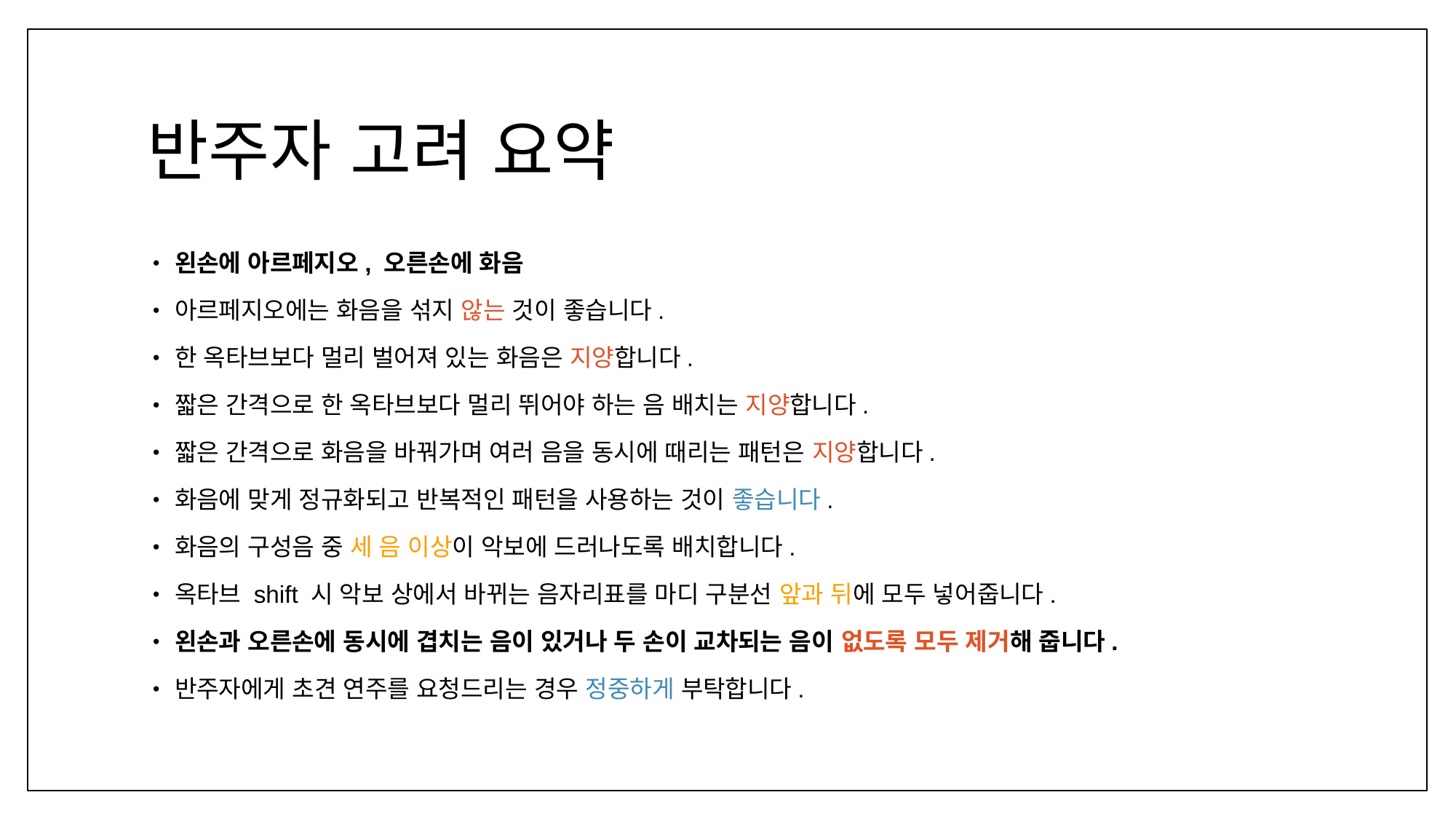

# 반주자 고려 요약
왼손에 아르페지오, 오른손에 화음
아르페지오에는 화음을 섞지 않는 것이 좋습니다.
한 옥타브보다 멀리 벌어져 있는 화음은 지양합니다.
짧은 간격으로 한 옥타브보다 멀리 뛰어야 하는 음 배치는 지양합니다.
짧은 간격으로 화음을 바꿔가며 여러 음을 동시에 때리는 패턴은 지양합니다.
화음에 맞게 정규화되고 반복적인 패턴을 사용하는 것이 좋습니다.
화음의 구성음 중 세 음 이상이 악보에 드러나도록 배치합니다.
옥타브 shift 시 악보 상에서 바뀌는 음자리표를 마디 구분선 앞과 뒤에 모두 넣어줍니다.
왼손과 오른손에 동시에 겹치는 음이 있거나 두 손이 교차되는 음이 없도록 모두 제거해 줍니다.
반주자에게 초견 연주를 요청드리는 경우 정중하게 부탁합니다.